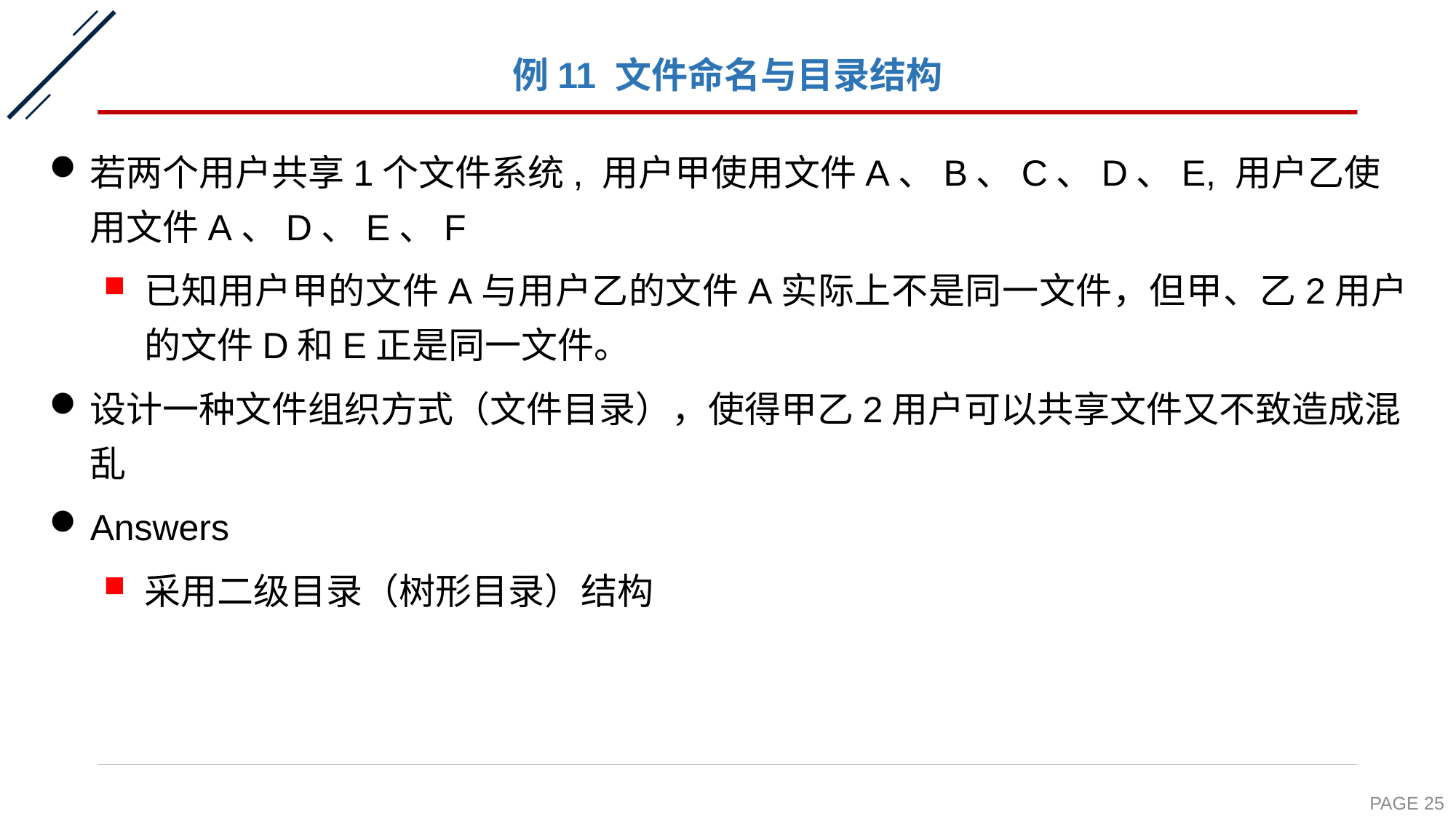

# 例11 文件命名与目录结构
若两个用户共享1个文件系统, 用户甲使用文件A、B、C、D、E, 用户乙使用文件A、D、E、F
已知用户甲的文件A与用户乙的文件A实际上不是同一文件，但甲、乙2用户的文件D和E正是同一文件。
设计一种文件组织方式（文件目录），使得甲乙2用户可以共享文件又不致造成混乱
Answers
采用二级目录（树形目录）结构

PAGE 25